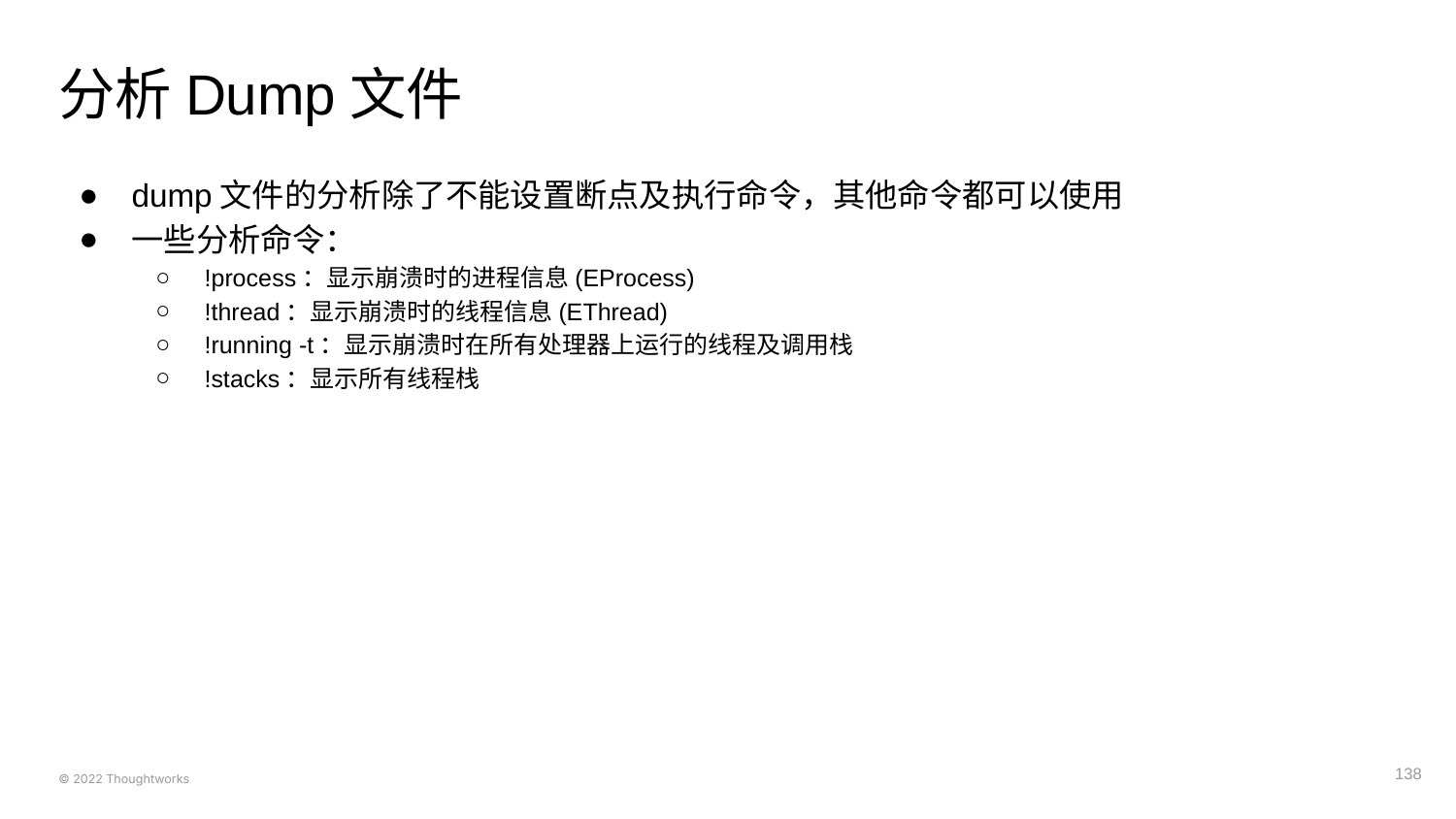

# 分析Dump文件
dump文件的分析除了不能设置断点及执行命令，其他命令都可以使用
一些分析命令：
!process：显示崩溃时的进程信息(EProcess)
!thread：显示崩溃时的线程信息(EThread)
!running -t：显示崩溃时在所有处理器上运行的线程及调用栈
!stacks：显示所有线程栈
138